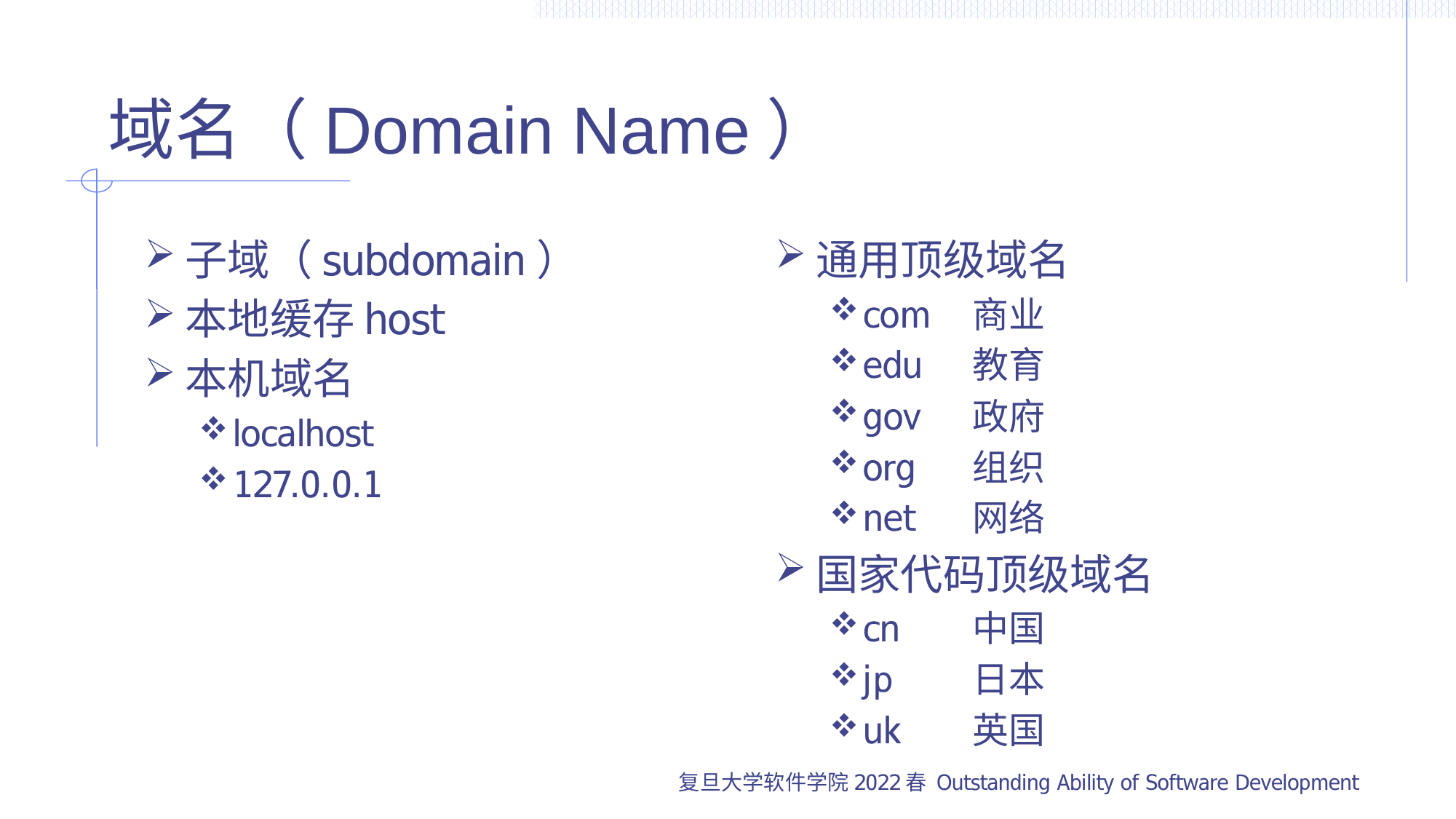

# 域名（Domain Name）
子域（subdomain）
本地缓存host
本机域名
localhost
127.0.0.1
通用顶级域名
com	商业
edu	教育
gov	政府
org	组织
net	网络
国家代码顶级域名
cn	中国
jp	日本
uk	英国